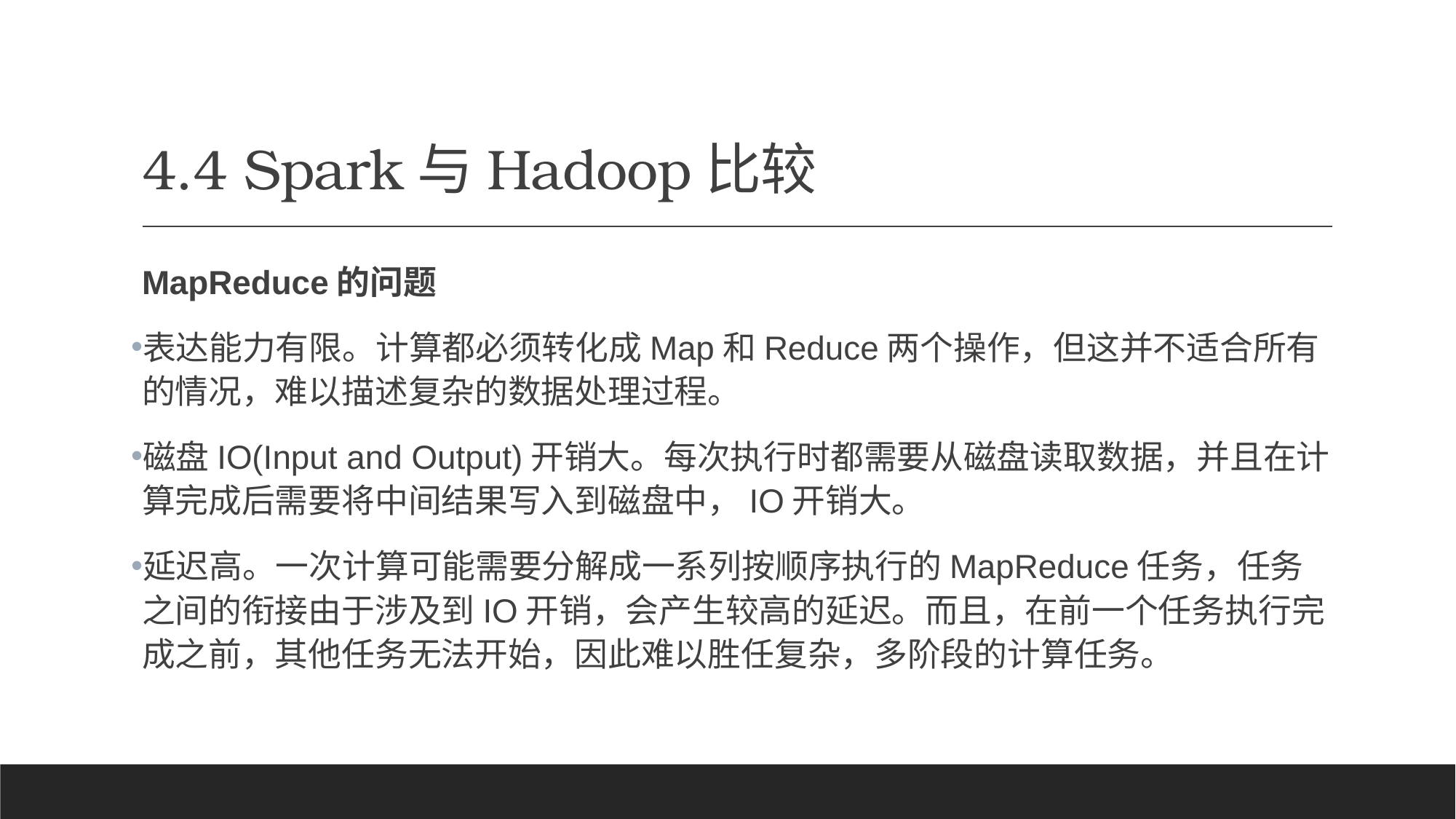

# 4.4 Spark与Hadoop比较
MapReduce的问题
表达能力有限。计算都必须转化成Map和Reduce两个操作，但这并不适合所有的情况，难以描述复杂的数据处理过程。
磁盘IO(Input and Output)开销大。每次执行时都需要从磁盘读取数据，并且在计算完成后需要将中间结果写入到磁盘中，IO开销大。
延迟高。一次计算可能需要分解成一系列按顺序执行的MapReduce任务，任务之间的衔接由于涉及到IO开销，会产生较高的延迟。而且，在前一个任务执行完成之前，其他任务无法开始，因此难以胜任复杂，多阶段的计算任务。